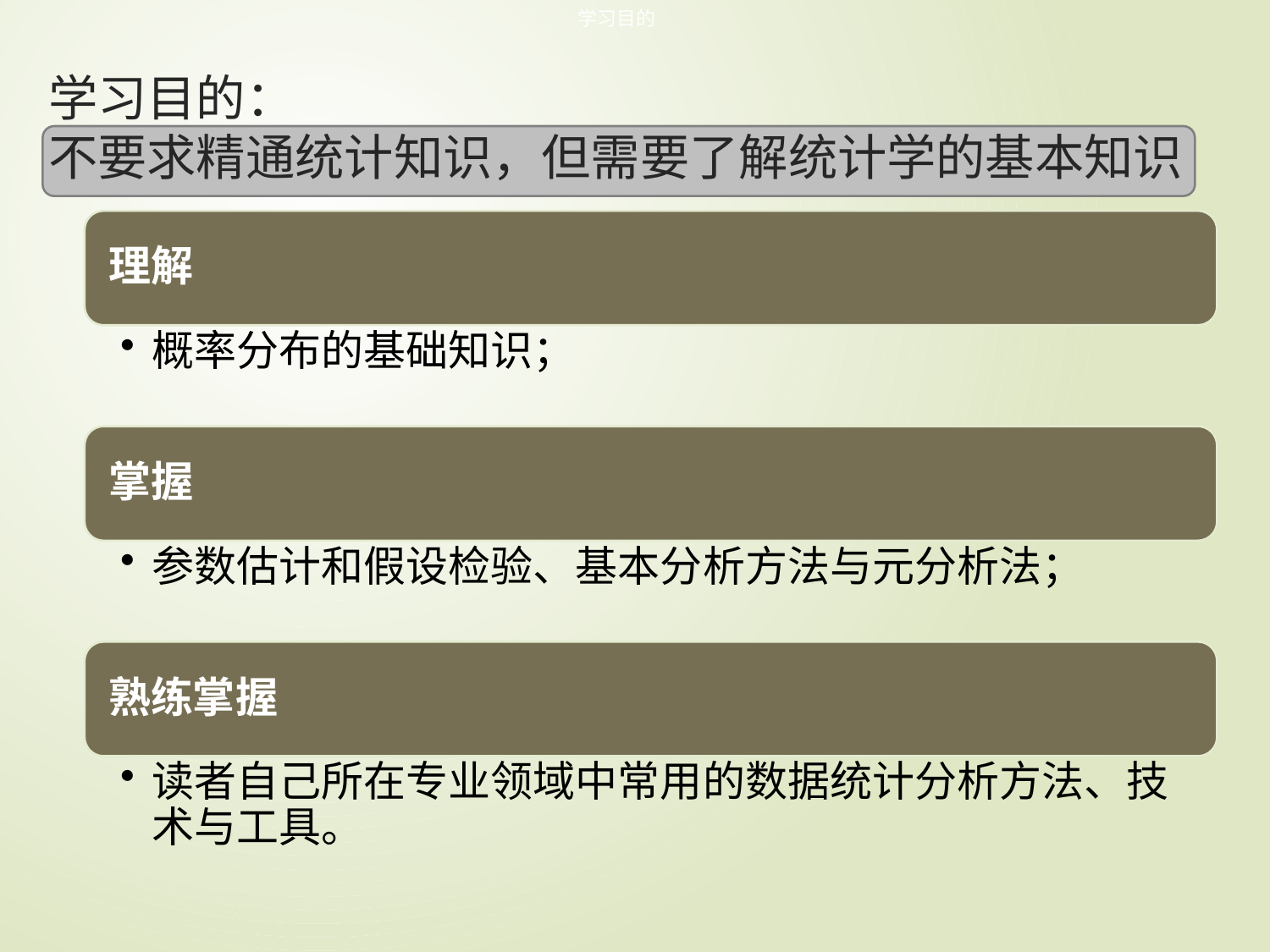

学习目的
# 学习目的： 不要求精通统计知识，但需要了解统计学的基本知识

理解
概率分布的基础知识；
掌握
参数估计和假设检验、基本分析方法与元分析法；
熟练掌握
读者自己所在专业领域中常用的数据统计分析方法、技术与工具。